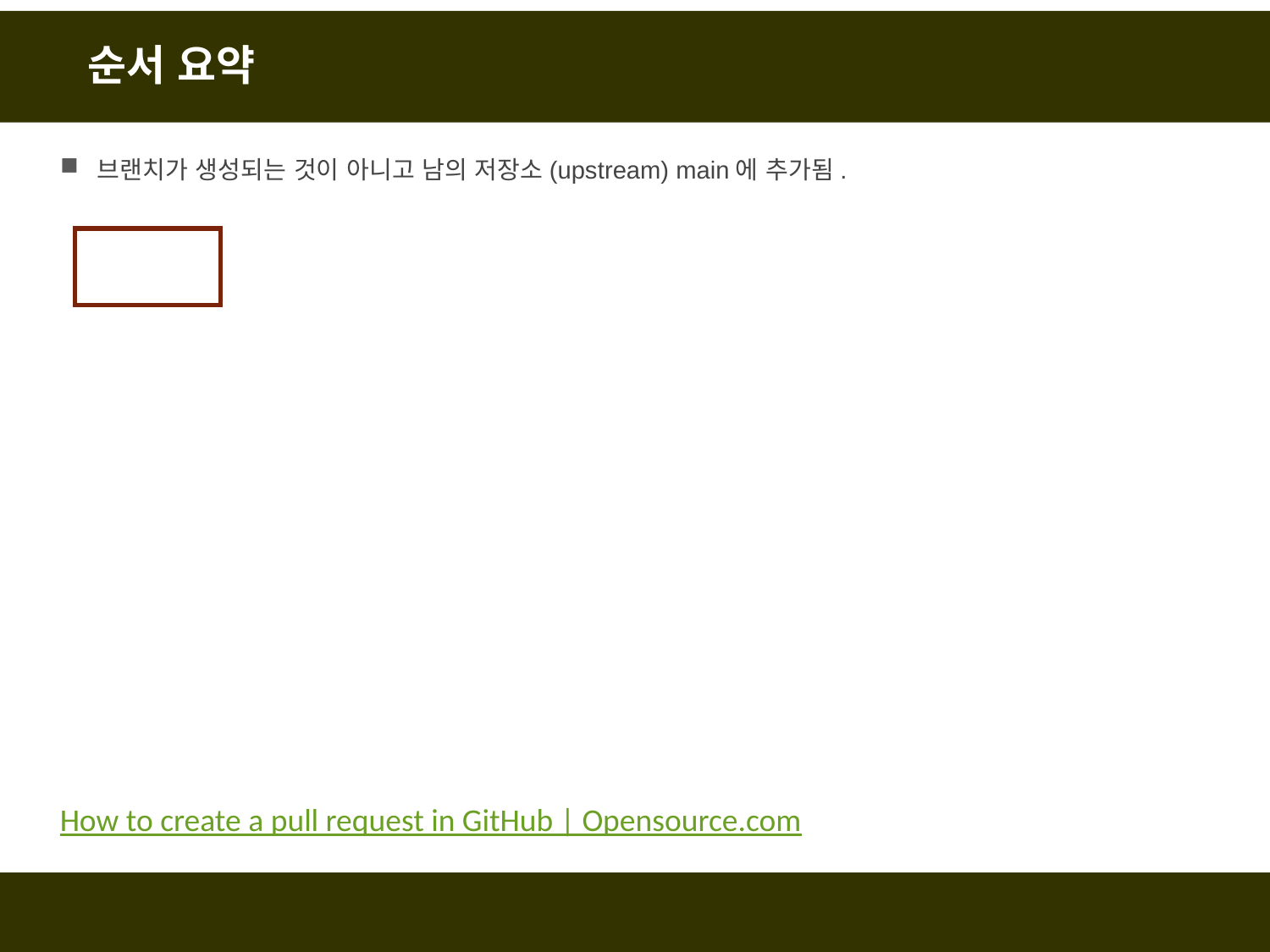

# 순서 요약
브랜치가 생성되는 것이 아니고 남의 저장소(upstream) main에 추가됨.

How to create a pull request in GitHub | Opensource.com